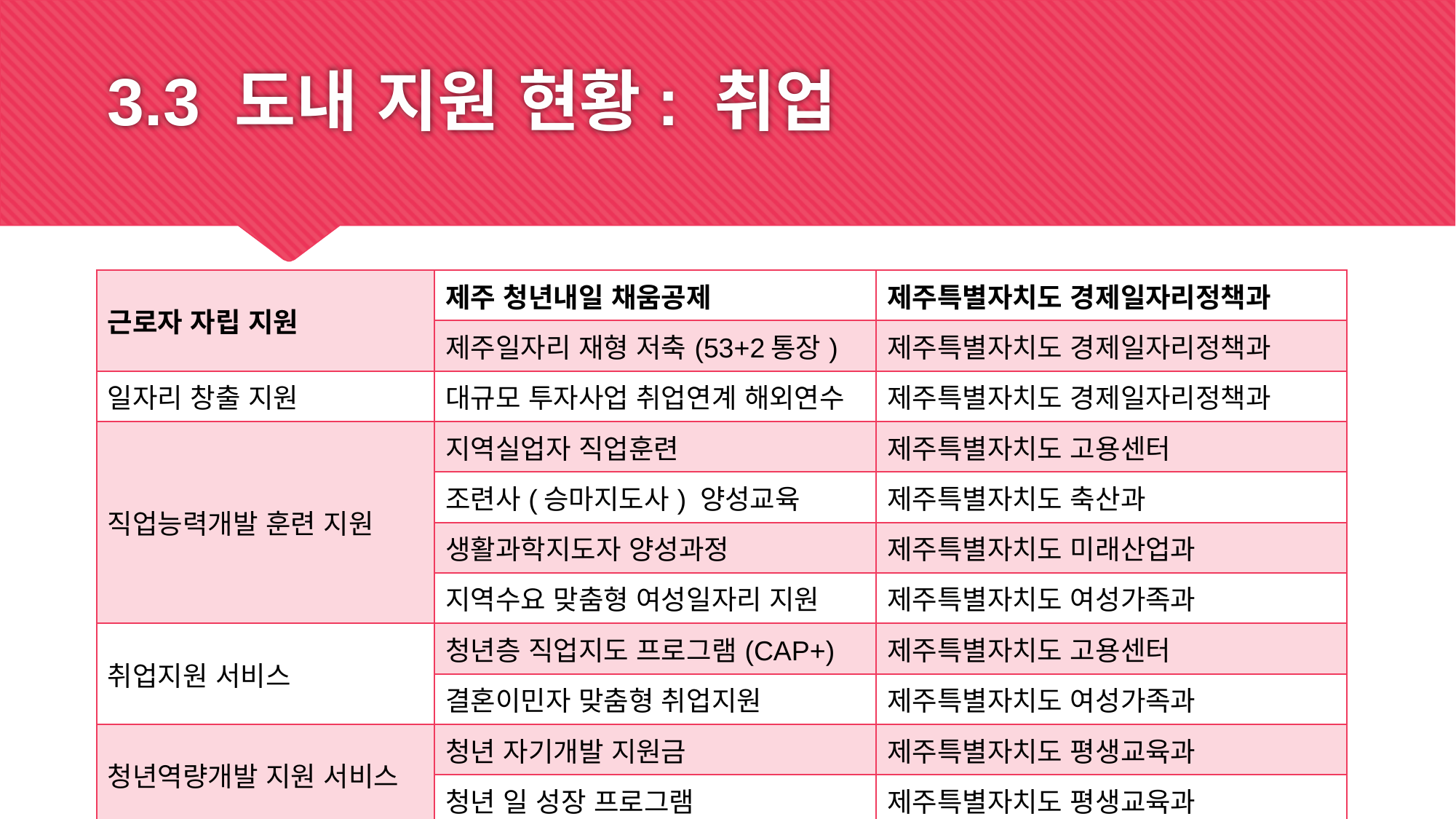

# 3.3 도내 지원 현황: 취업
| 근로자 자립 지원 | 제주 청년내일 채움공제 | 제주특별자치도 경제일자리정책과 |
| --- | --- | --- |
|  | 제주일자리 재형 저축(53+2통장) | 제주특별자치도 경제일자리정책과 |
| 일자리 창출 지원 | 대규모 투자사업 취업연계 해외연수 | 제주특별자치도 경제일자리정책과 |
| 직업능력개발 훈련 지원 | 지역실업자 직업훈련 | 제주특별자치도 고용센터 |
|  | 조련사(승마지도사) 양성교육 | 제주특별자치도 축산과 |
|  | 생활과학지도자 양성과정 | 제주특별자치도 미래산업과 |
|  | 지역수요 맞춤형 여성일자리 지원 | 제주특별자치도 여성가족과 |
| 취업지원 서비스 | 청년층 직업지도 프로그램(CAP+) | 제주특별자치도 고용센터 |
|  | 결혼이민자 맞춤형 취업지원 | 제주특별자치도 여성가족과 |
| 청년역량개발 지원 서비스 | 청년 자기개발 지원금 | 제주특별자치도 평생교육과 |
|  | 청년 일 성장 프로그램 | 제주특별자치도 평생교육과 |